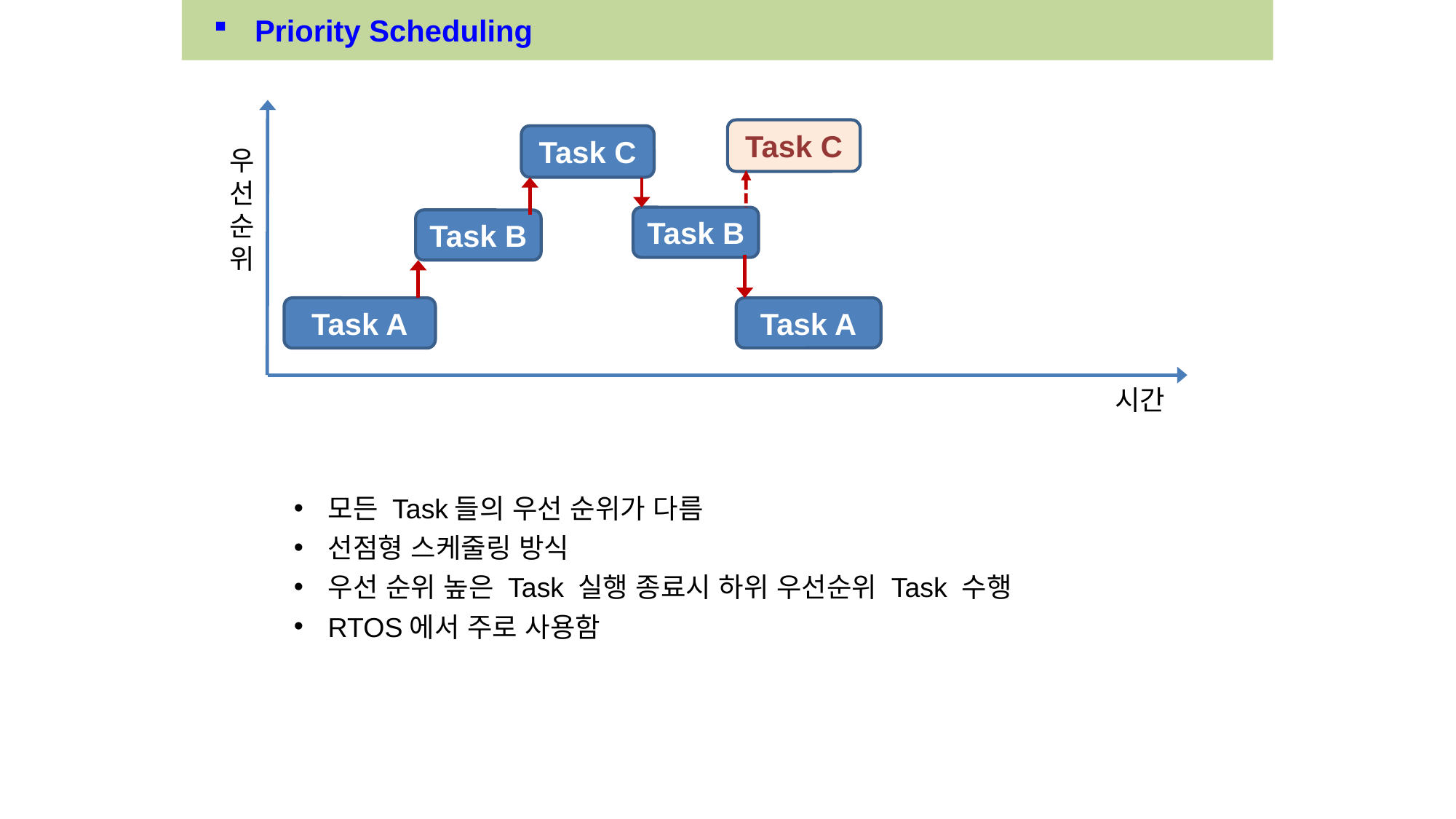

Priority Scheduling

Task C
Task C
우
선
순
위
Task B
Task B
Task A
Task A
시간
모든 Task들의 우선 순위가 다름
선점형 스케줄링 방식
우선 순위 높은 Task 실행 종료시 하위 우선순위 Task 수행
RTOS에서 주로 사용함